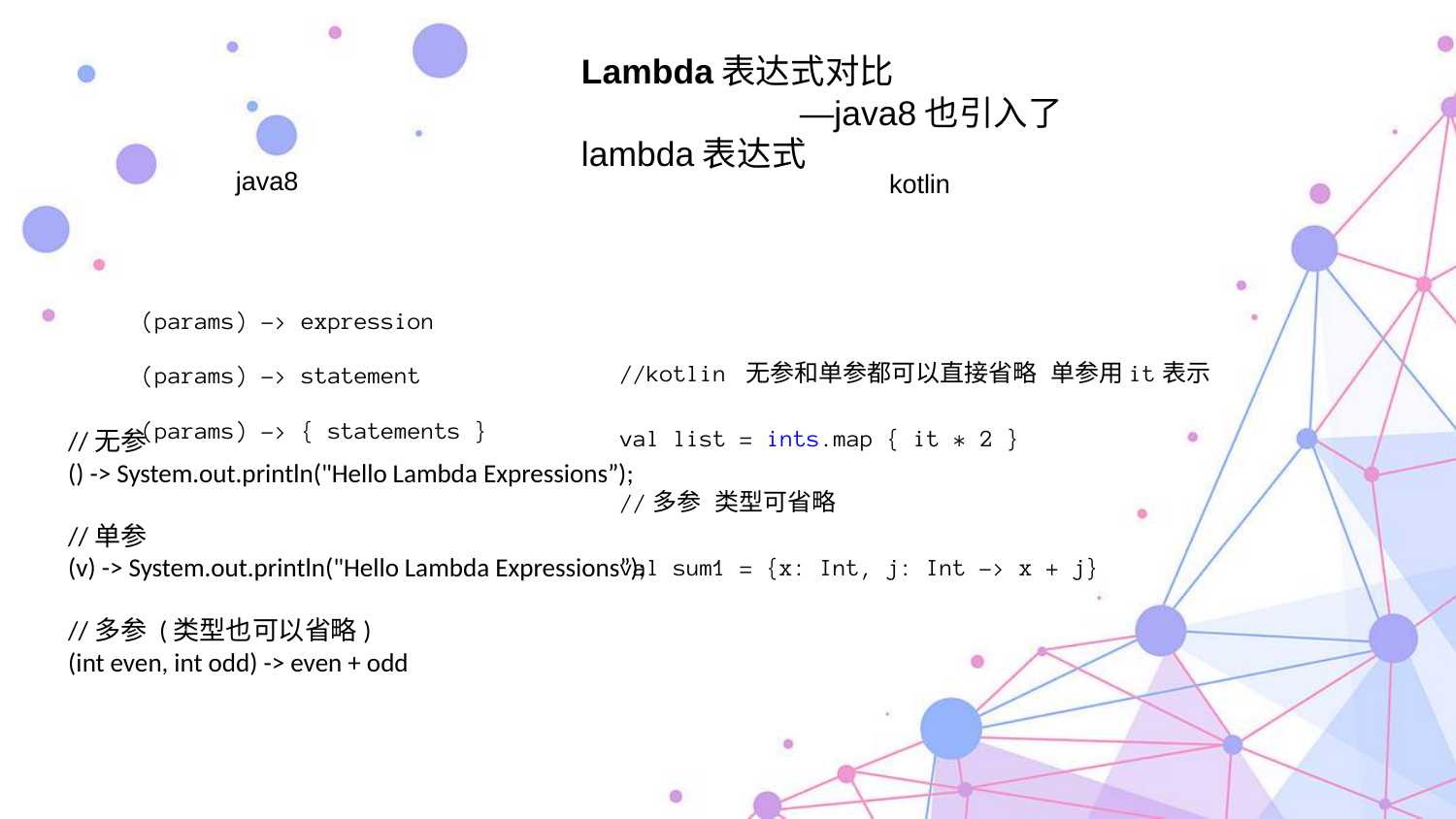

Lambda表达式对比
—java8也引入了lambda表达式
java8
kotlin
(params) -> expression
(params) -> statement
(params) -> { statements }
//kotlin 无参和单参都可以直接省略 单参用it表示
val list = ints.map { it * 2 }
//多参 类型可省略
val sum1 = {x: Int, j: Int -> x + j}
//无参
() -> System.out.println("Hello Lambda Expressions”);

//单参
(v) -> System.out.println("Hello Lambda Expressions”);

//多参 (类型也可以省略)
(int even, int odd) -> even + odd